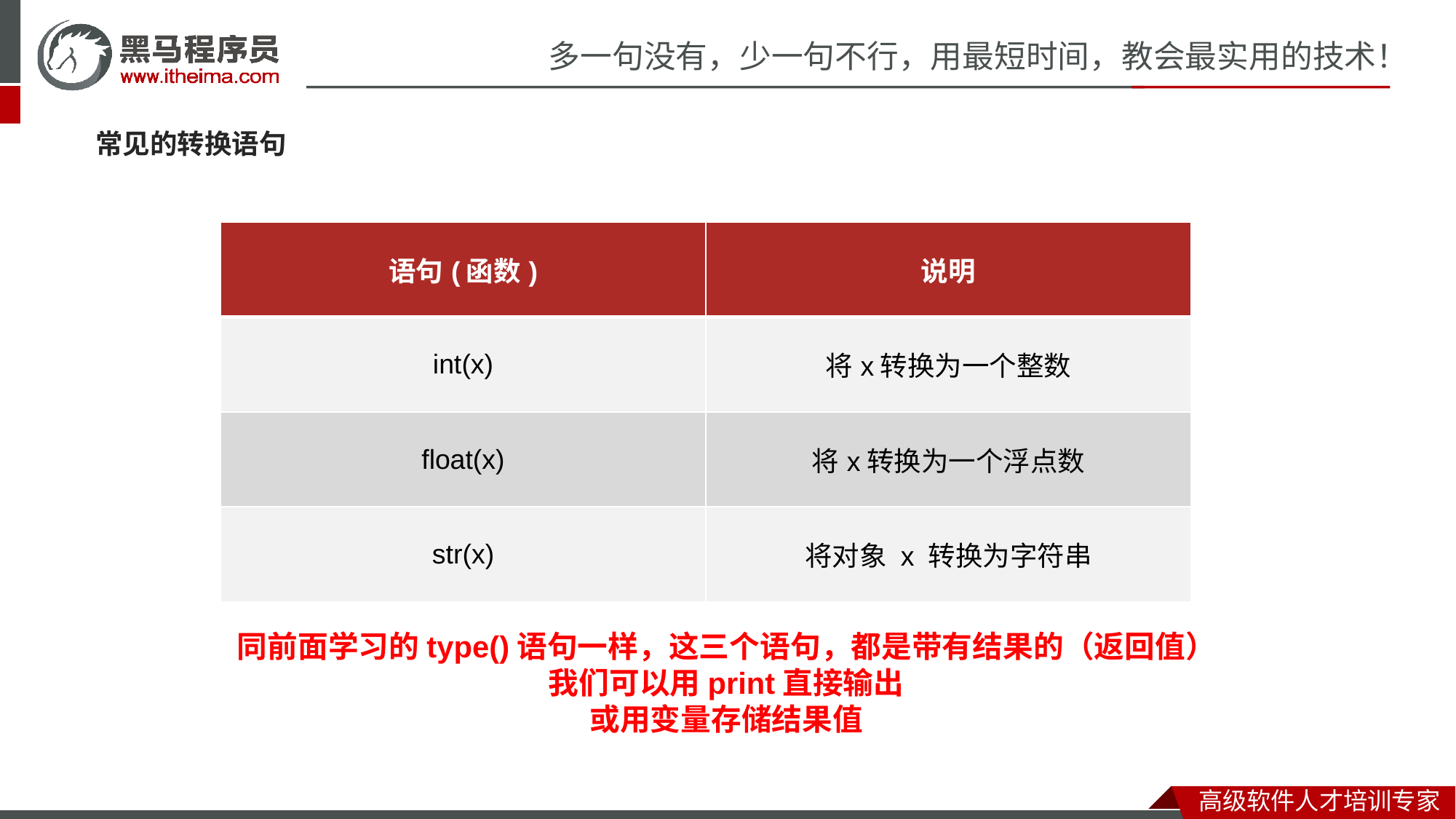

常见的转换语句

| 语句(函数) | 说明 |
| --- | --- |
| int(x) | 将x转换为一个整数 |
| float(x) | 将x转换为一个浮点数 |
| str(x) | 将对象 x 转换为字符串 |
同前面学习的type()语句一样，这三个语句，都是带有结果的（返回值）
我们可以用print直接输出
或用变量存储结果值